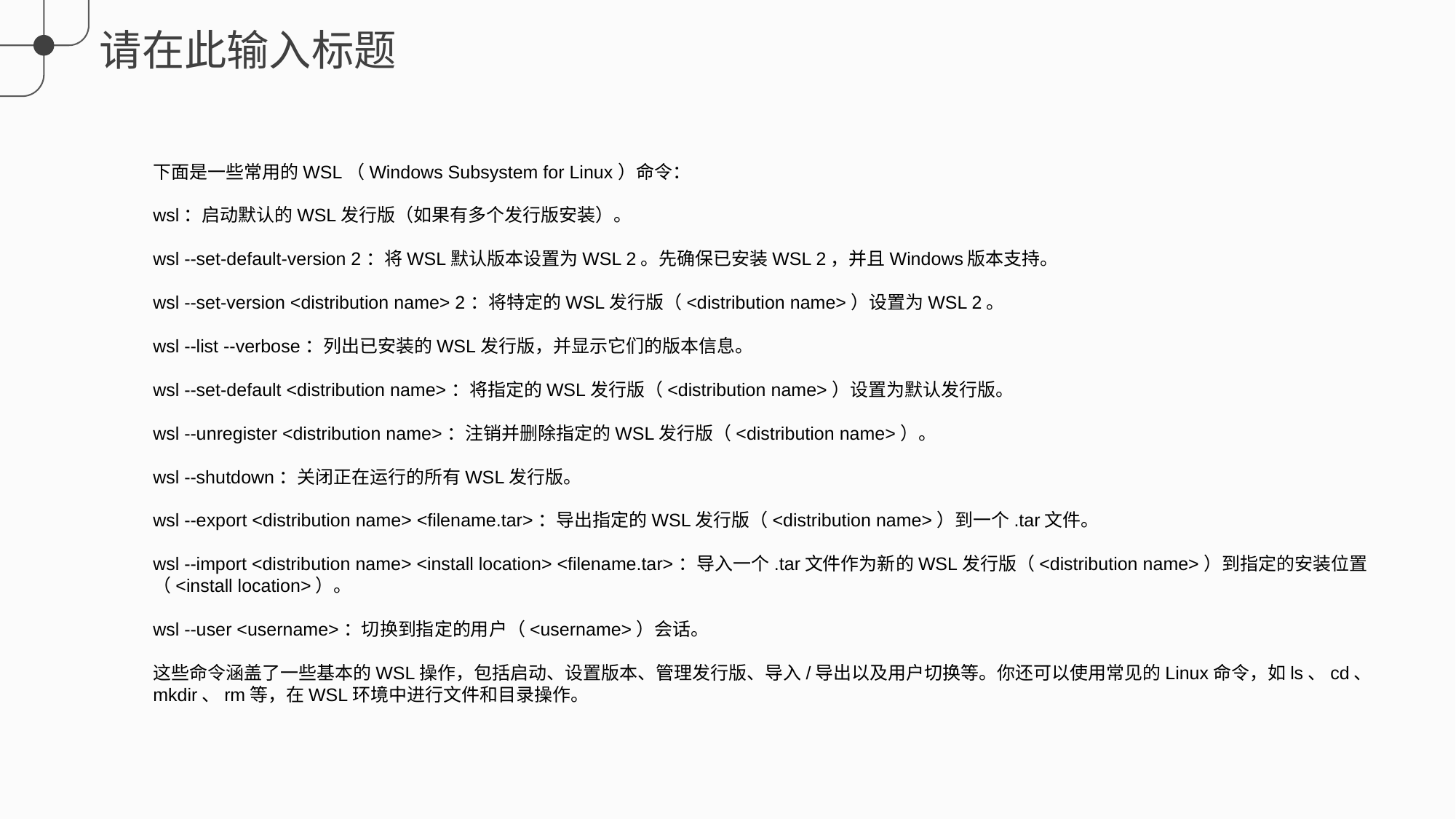

下面是一些常用的WSL（Windows Subsystem for Linux）命令：

wsl：启动默认的WSL发行版（如果有多个发行版安装）。

wsl --set-default-version 2：将WSL默认版本设置为WSL 2。先确保已安装WSL 2，并且Windows版本支持。

wsl --set-version <distribution name> 2：将特定的WSL发行版（<distribution name>）设置为WSL 2。

wsl --list --verbose：列出已安装的WSL发行版，并显示它们的版本信息。

wsl --set-default <distribution name>：将指定的WSL发行版（<distribution name>）设置为默认发行版。

wsl --unregister <distribution name>：注销并删除指定的WSL发行版（<distribution name>）。

wsl --shutdown：关闭正在运行的所有WSL发行版。

wsl --export <distribution name> <filename.tar>：导出指定的WSL发行版（<distribution name>）到一个.tar文件。

wsl --import <distribution name> <install location> <filename.tar>：导入一个.tar文件作为新的WSL发行版（<distribution name>）到指定的安装位置（<install location>）。

wsl --user <username>：切换到指定的用户（<username>）会话。

这些命令涵盖了一些基本的WSL操作，包括启动、设置版本、管理发行版、导入/导出以及用户切换等。你还可以使用常见的Linux命令，如ls、cd、mkdir、rm等，在WSL环境中进行文件和目录操作。